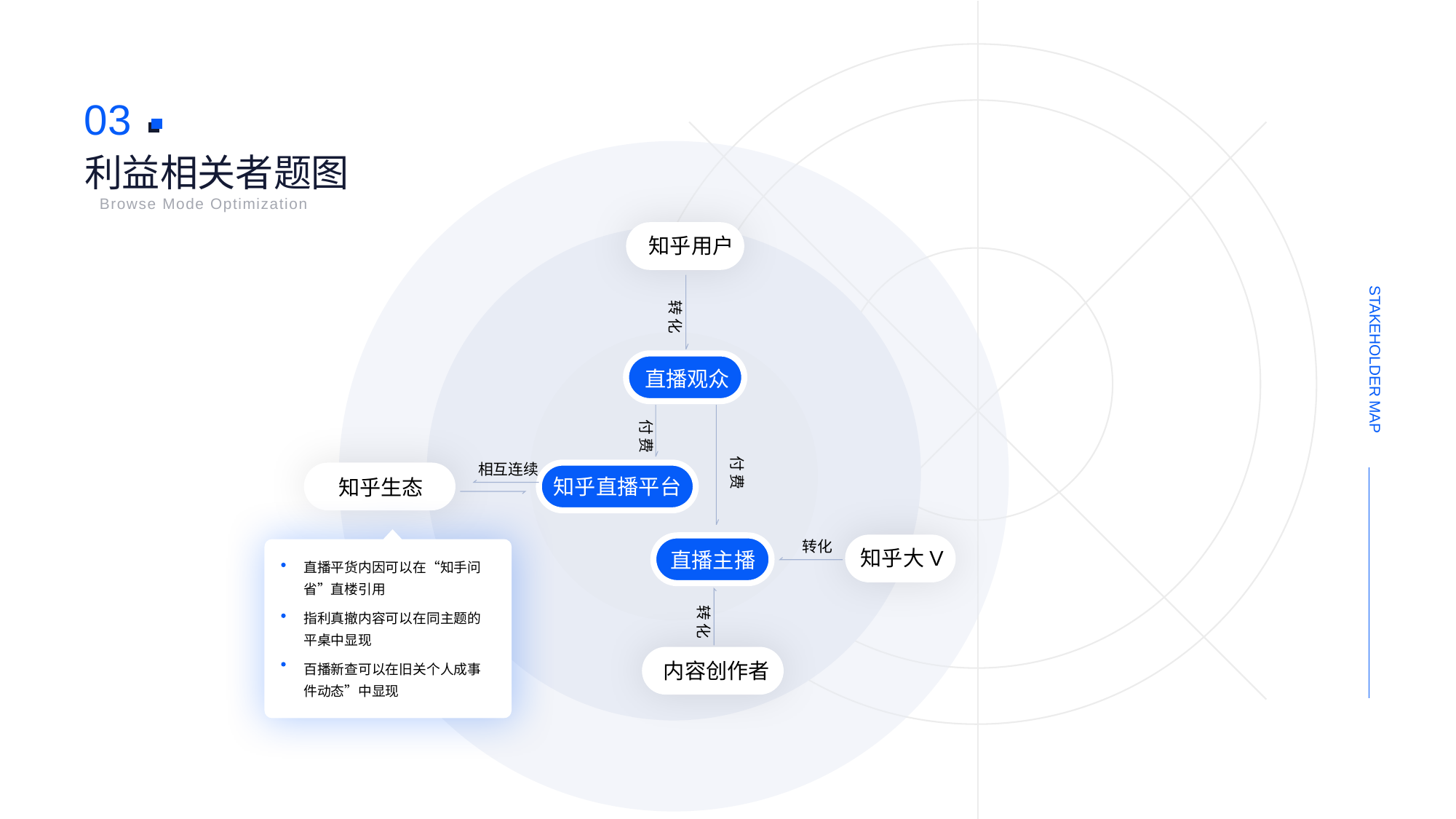

USER GRO

03

利益相关者题图
Browse Mode Optimization

知乎用户

STAKEHOLDER MAP
转 化

直播观众

付 费
付 费
相互连续

知乎直播平台
知乎生态

转化

知乎大V
直播主播
直播平货内因可以在“知手问省”直楼引用

转 化
指利真撤内容可以在同主题的平桌中显现

百播新查可以在旧关个人成事件动态”中显现
内容创作者